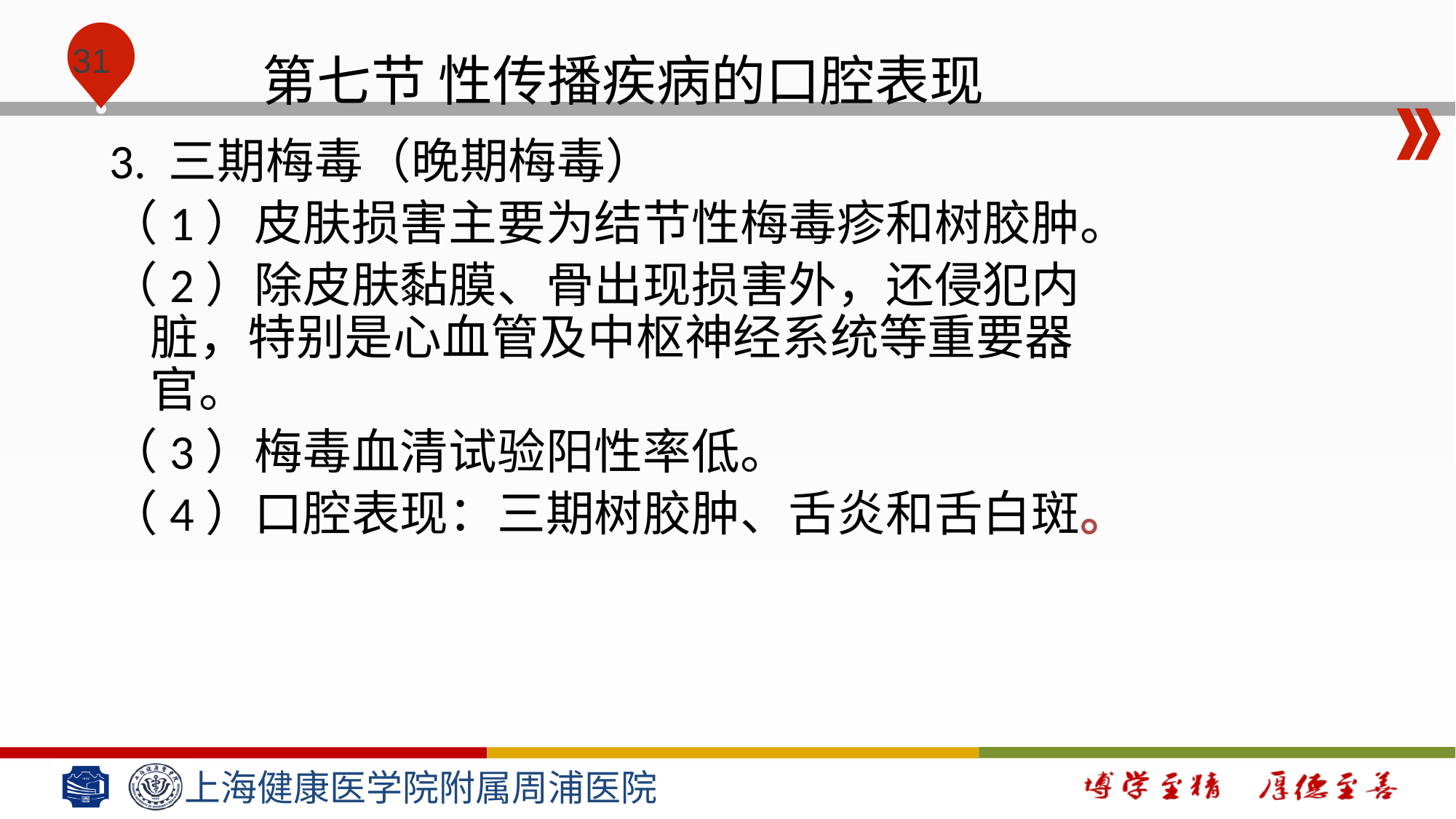

# 第七节 性传播疾病的口腔表现
3. 三期梅毒（晚期梅毒）
（1）皮肤损害主要为结节性梅毒疹和树胶肿。
（2）除皮肤黏膜、骨出现损害外，还侵犯内脏，特别是心血管及中枢神经系统等重要器官。
（3）梅毒血清试验阳性率低。
（4）口腔表现：三期树胶肿、舌炎和舌白斑。